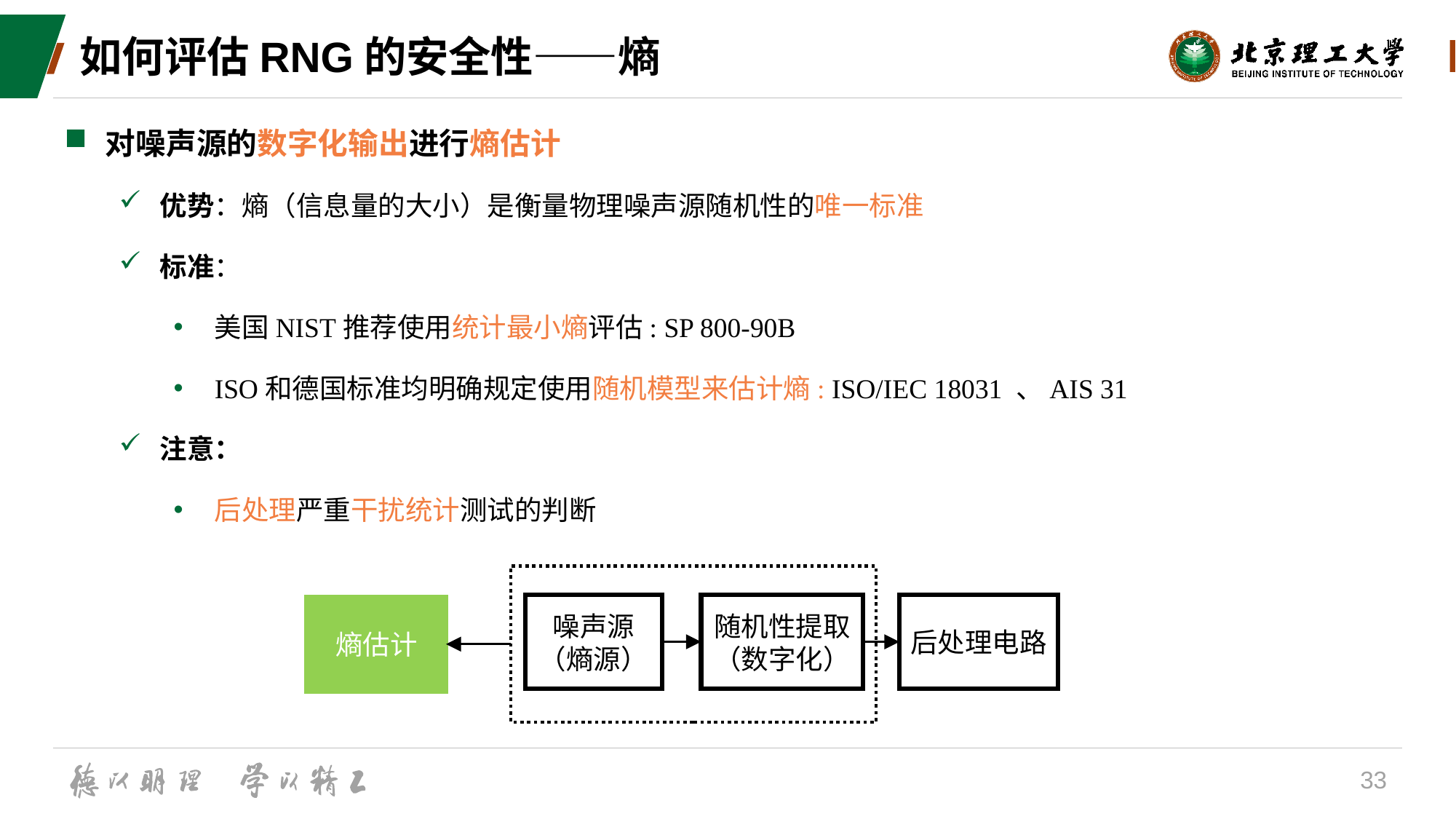

# 如何评估RNG的安全性——熵
对噪声源的数字化输出进行熵估计
优势：熵（信息量的大小）是衡量物理噪声源随机性的唯一标准
标准：
美国NIST推荐使用统计最小熵评估: SP 800-90B
ISO和德国标准均明确规定使用随机模型来估计熵: ISO/IEC 18031 、AIS 31
注意：
后处理严重干扰统计测试的判断

噪声源
（熵源）
后处理电路
随机性提取
（数字化）
熵估计